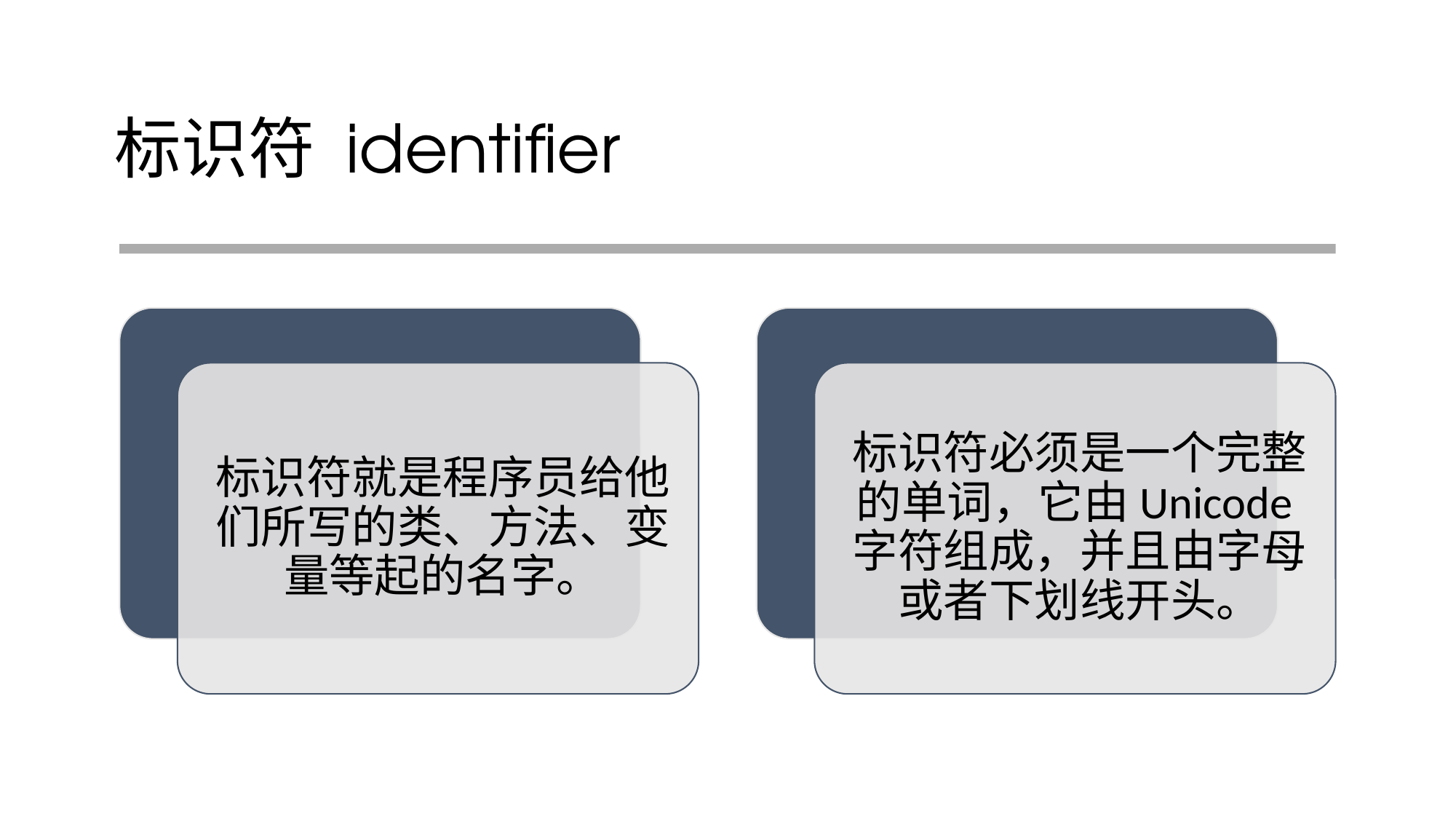

# 标识符 identifier

标识符就是程序员给他们所写的类、方法、变量等起的名字。
标识符必须是一个完整的单词，它由Unicode字符组成，并且由字母或者下划线开头。